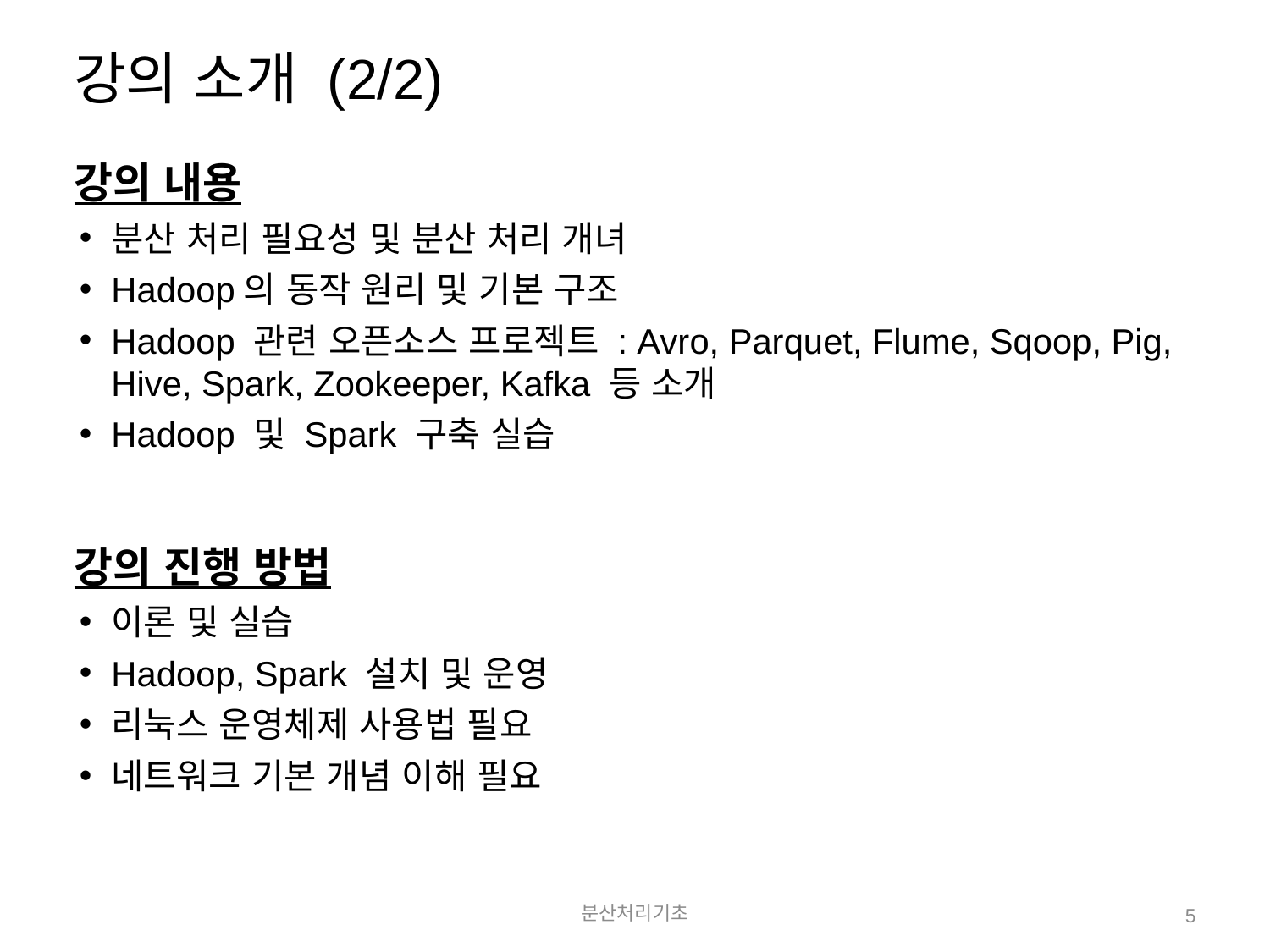

# 강의 소개 (2/2)
강의 내용
분산 처리 필요성 및 분산 처리 개녀
Hadoop의 동작 원리 및 기본 구조
Hadoop 관련 오픈소스 프로젝트 : Avro, Parquet, Flume, Sqoop, Pig, Hive, Spark, Zookeeper, Kafka 등 소개
Hadoop 및 Spark 구축 실습

강의 진행 방법
이론 및 실습
Hadoop, Spark 설치 및 운영
리눅스 운영체제 사용법 필요
네트워크 기본 개념 이해 필요

분산처리기초
5